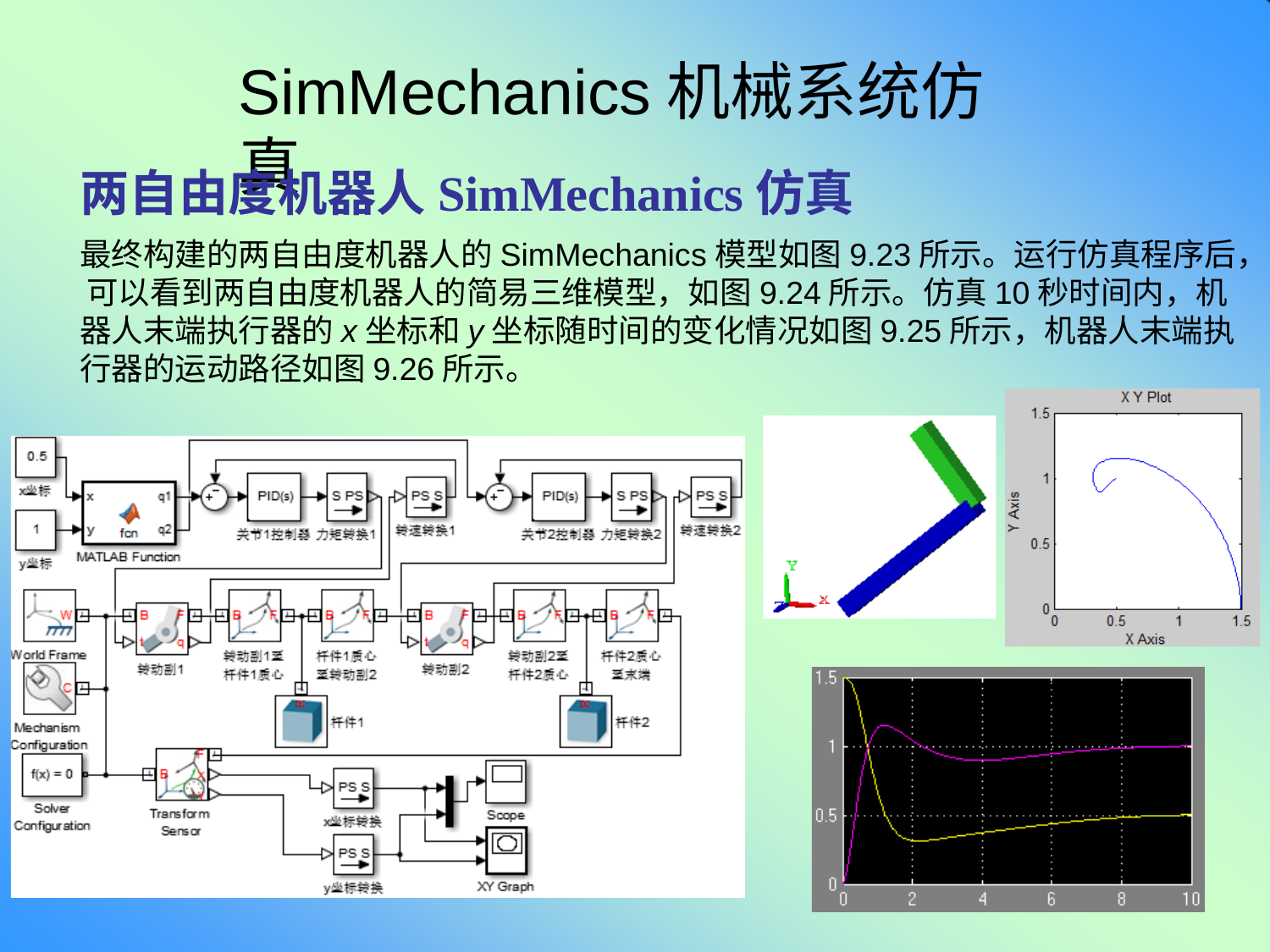

# SimMechanics机械系统仿真
两自由度机器人SimMechanics仿真
最终构建的两自由度机器人的SimMechanics模型如图9.23所示。运行仿真程序后， 可以看到两自由度机器人的简易三维模型，如图9.24所示。仿真10秒时间内，机 器人末端执行器的x坐标和y坐标随时间的变化情况如图9.25所示，机器人末端执 行器的运动路径如图9.26所示。